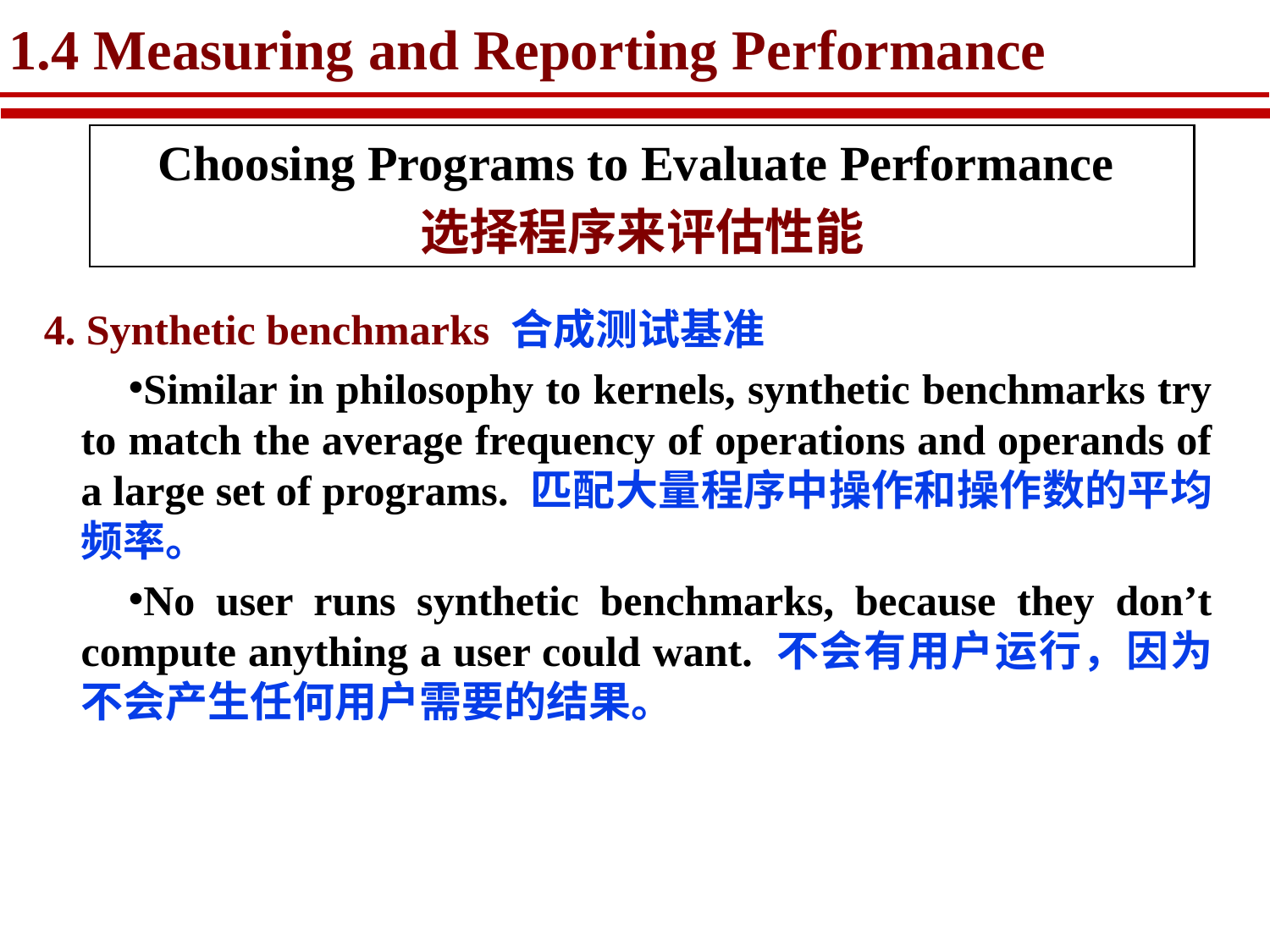

# 1.4 Measuring and Reporting Performance
Choosing Programs to Evaluate Performance
选择程序来评估性能
 4. Synthetic benchmarks 合成测试基准
Similar in philosophy to kernels, synthetic benchmarks try to match the average frequency of operations and operands of a large set of programs. 匹配大量程序中操作和操作数的平均频率。
No user runs synthetic benchmarks, because they don’t compute anything a user could want. 不会有用户运行，因为不会产生任何用户需要的结果。